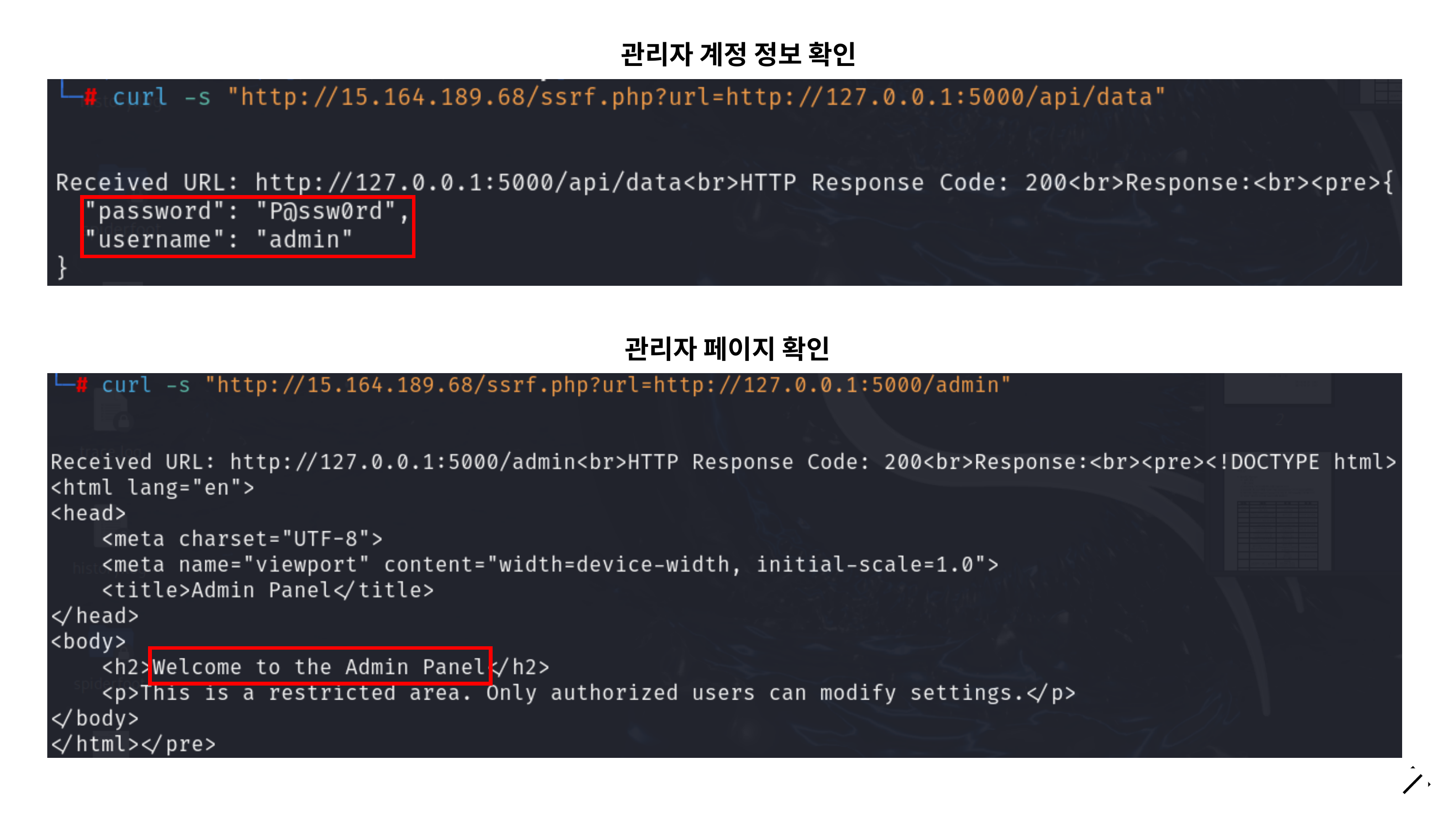

관리자 계정 정보 확인

관리자 페이지 확인